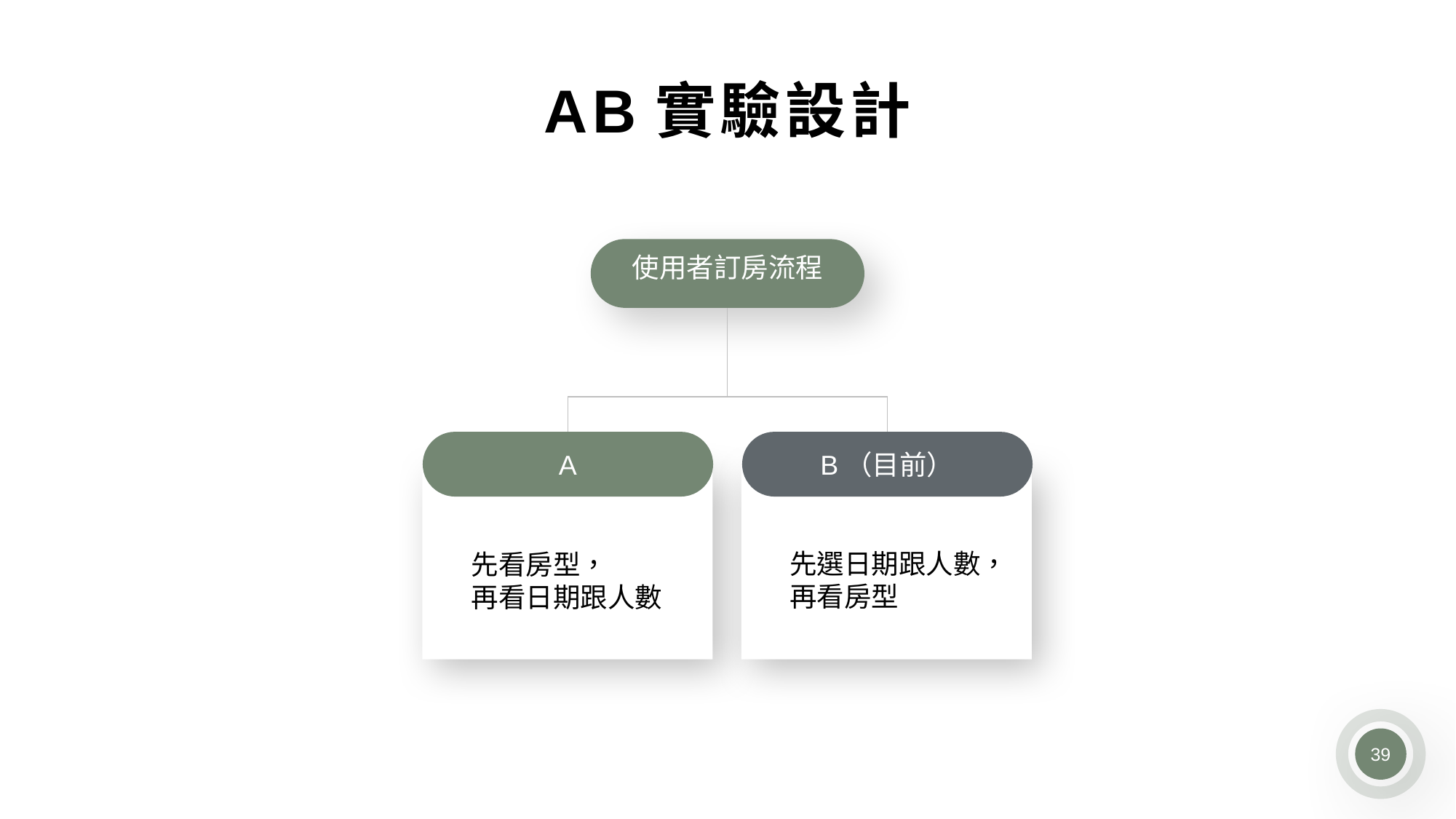

AB實驗設計

使用者訂房流程
A
B（目前）

先選日期跟人數，
再看房型
先看房型，
再看日期跟人數

39